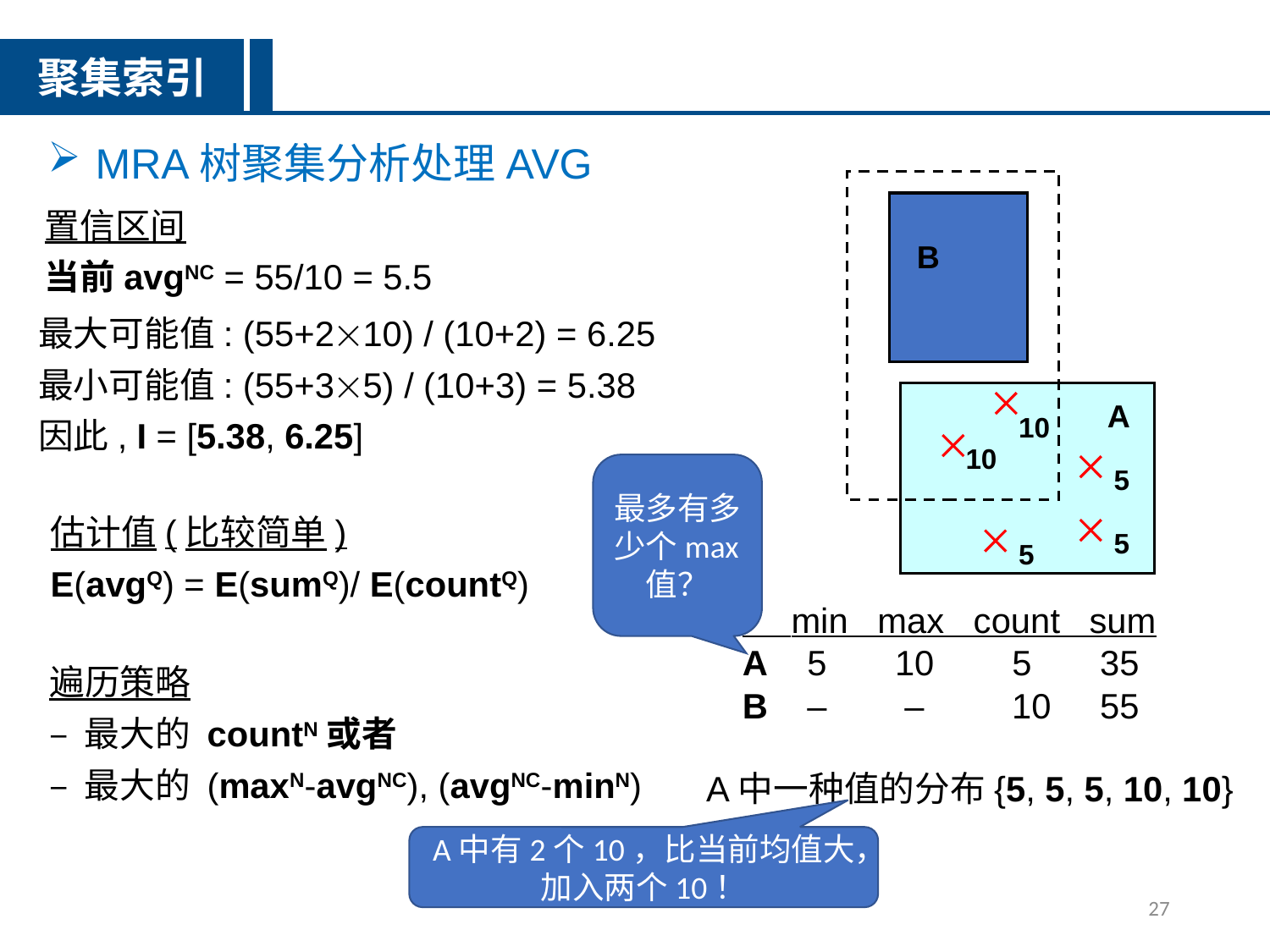

聚集索引

MRA树聚集分析处理AVG

置信区间
当前avgNC = 55/10 = 5.5
B
最大可能值: (55+2×10) / (10+2) = 6.25
最小可能值: (55+3×5) / (10+3) = 5.38
因此, I = [5.38, 6.25]

A

10

10

5

5

5
最多有多少个max值？
估计值(比较简单)
E(avgQ) = E(sumQ)/ E(countQ)
     min   max   count   sum
A    5       10        5       35
B    –        –         10     55
遍历策略
– 最大的 countN或者
– 最大的 (maxN-avgNC), (avgNC-minN)
A中一种值的分布{5, 5, 5, 10, 10}
A中有2个10，比当前均值大，加入两个10！
27